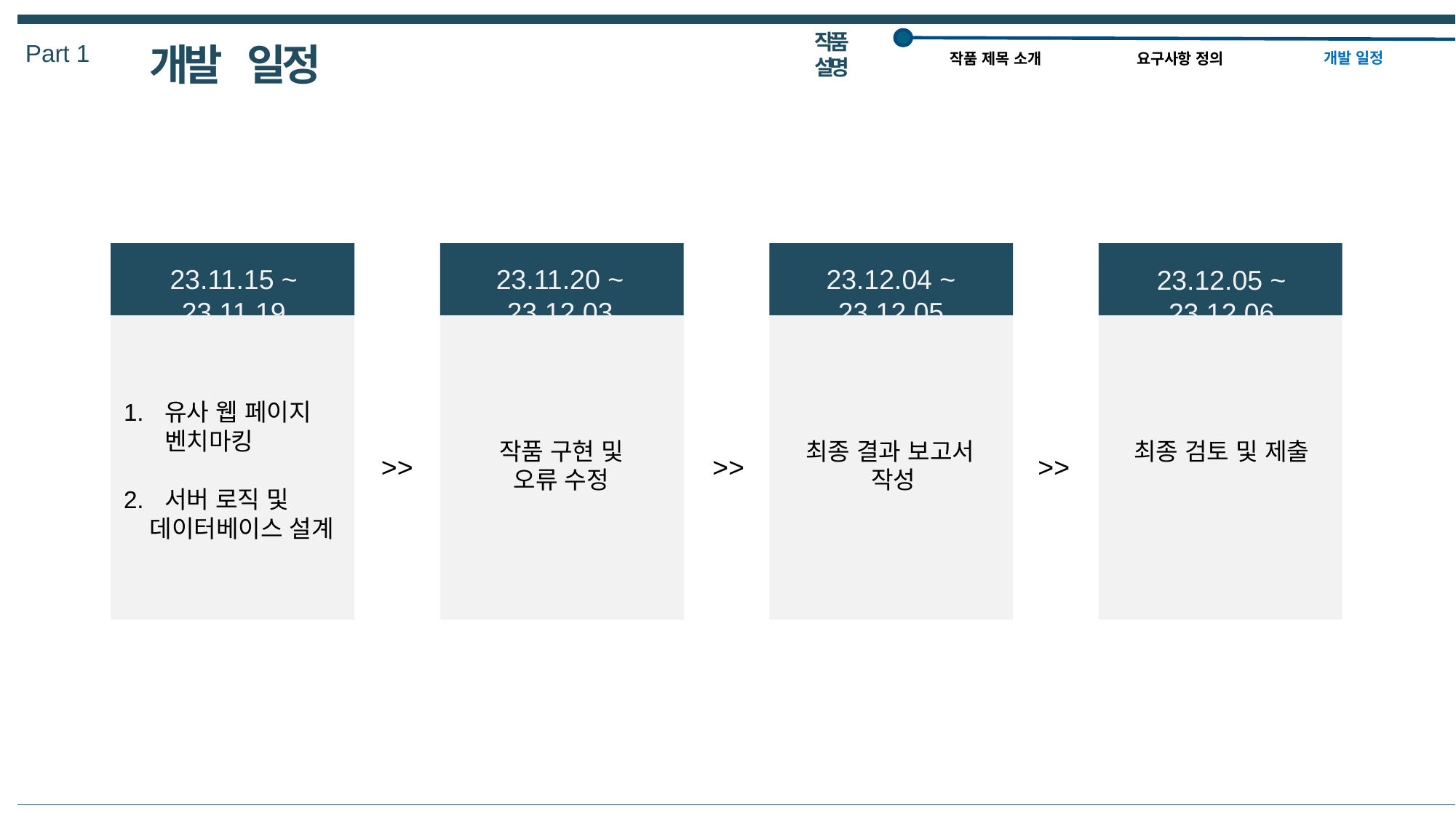

작품                   설명

Part 1
개발    일정
개발 일정
작품 제목 소개
요구사항 정의

23.12.04 ~ 23.12.05
23.11.15 ~ 23.11.19
23.11.20 ~ 23.12.03
23.12.05 ~ 23.12.06
유사 웹 페이지 벤치마킹

서버 로직 및
   데이터베이스 설계
최종 검토 및 제출
최종 결과 보고서
작성
작품 구현 및
오류 수정
>>
>>
>>